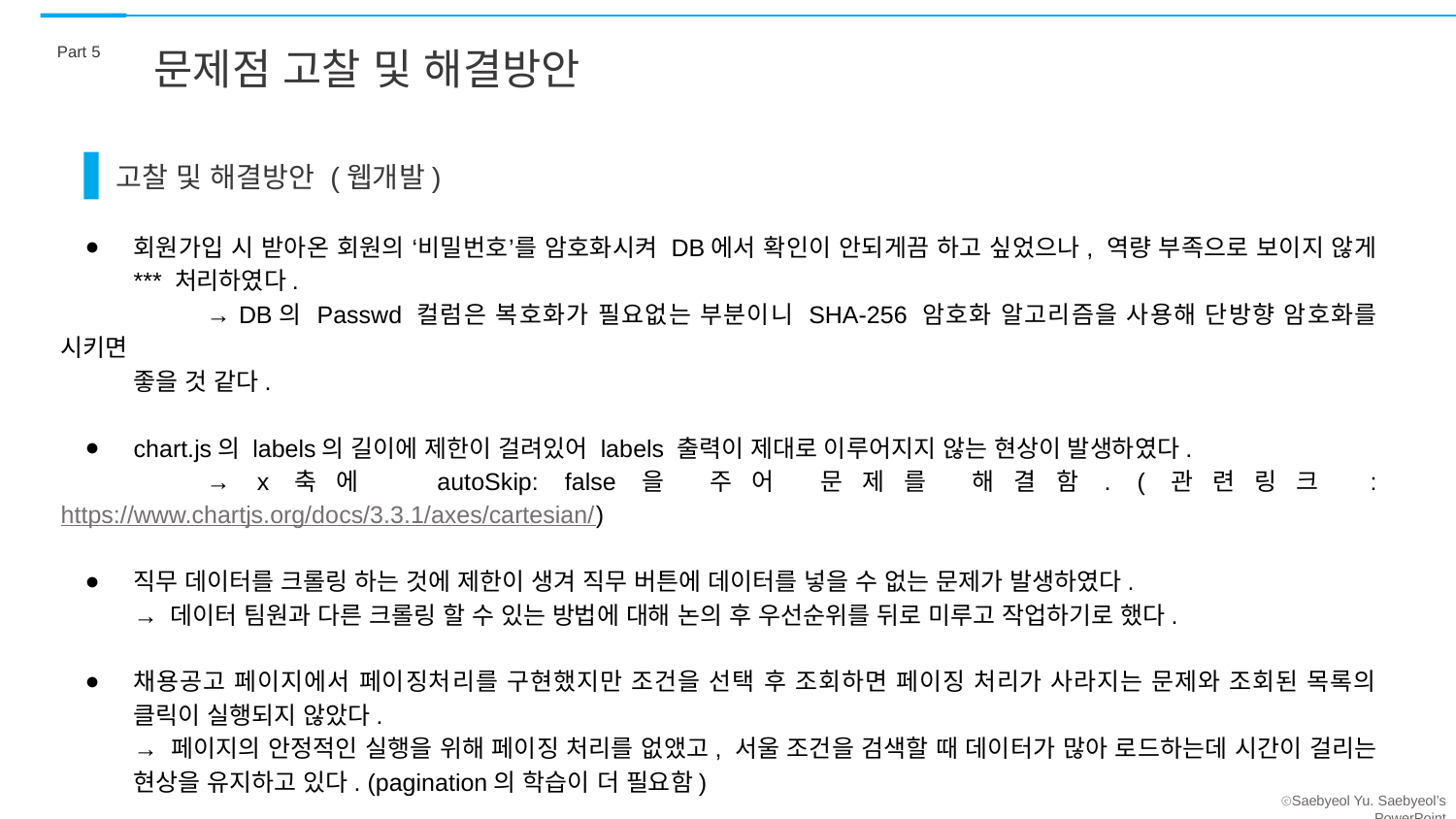

Part 5
문제점 고찰 및 해결방안

고찰 및 해결방안 (웹개발)
회원가입 시 받아온 회원의 ‘비밀번호’를 암호화시켜 DB에서 확인이 안되게끔 하고 싶었으나, 역량 부족으로 보이지 않게 *** 처리하였다.
	→ DB의 Passwd 컬럼은 복호화가 필요없는 부분이니 SHA-256 암호화 알고리즘을 사용해 단방향 암호화를 시키면
좋을 것 같다.

chart.js의 labels의 길이에 제한이 걸려있어 labels 출력이 제대로 이루어지지 않는 현상이 발생하였다.
	→ x축에  autoSkip: false을 주어 문제를 해결함. (관련링크 : https://www.chartjs.org/docs/3.3.1/axes/cartesian/)

직무 데이터를 크롤링 하는 것에 제한이 생겨 직무 버튼에 데이터를 넣을 수 없는 문제가 발생하였다.
→ 데이터 팀원과 다른 크롤링 할 수 있는 방법에 대해 논의 후 우선순위를 뒤로 미루고 작업하기로 했다.

채용공고 페이지에서 페이징처리를 구현했지만 조건을 선택 후 조회하면 페이징 처리가 사라지는 문제와 조회된 목록의 클릭이 실행되지 않았다.
→ 페이지의 안정적인 실행을 위해 페이징 처리를 없앴고, 서울 조건을 검색할 때 데이터가 많아 로드하는데 시간이 걸리는 현상을 유지하고 있다. (pagination의 학습이 더 필요함)